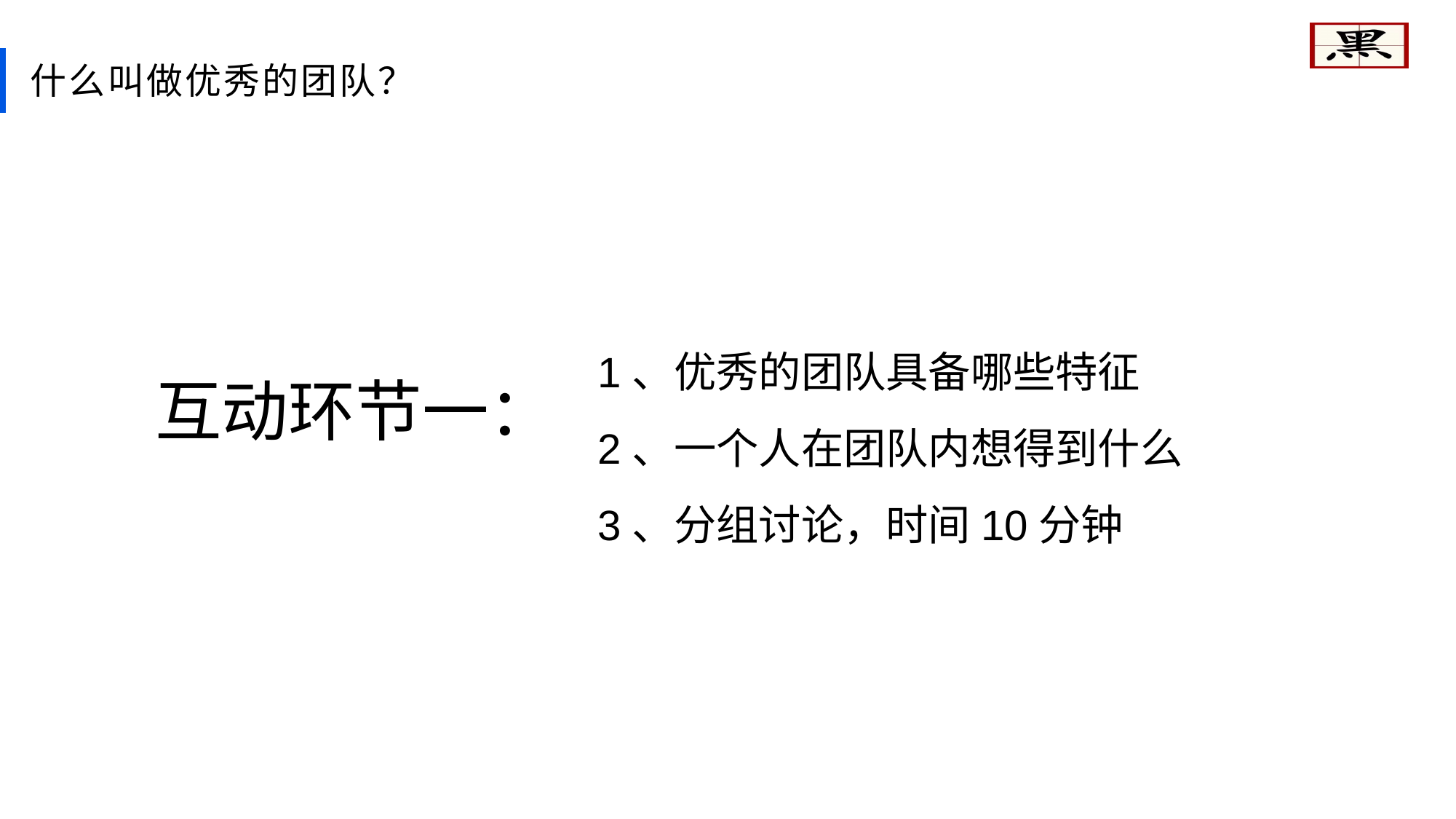

什么叫做优秀的团队？

1、优秀的团队具备哪些特征
2、一个人在团队内想得到什么
3、分组讨论，时间10分钟
互动环节一：